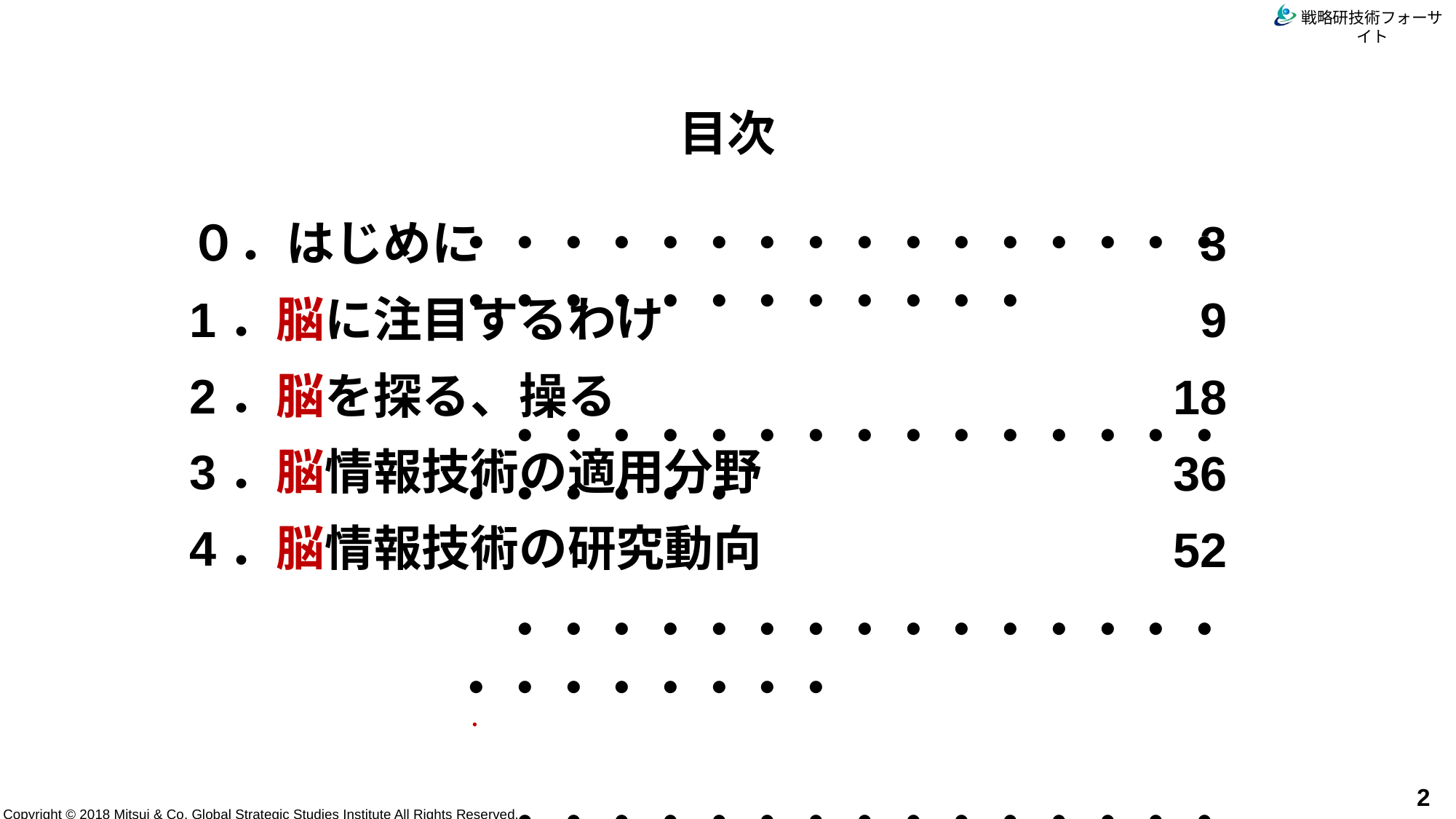

目次
０．はじめに

1．脳に注目するわけ

2．脳を探る、操る

3．脳情報技術の適用分野

4．脳情報技術の研究動向
・・・・・・・・・・・・・・・・・・・・・・・・・・・・

　　　　　　・・・・・・・・・・・・・・・・・・・・・

　　　　・・・・・・・・・・・・・・・・・・・・・・・
　・
　　　　　　　　　　・・・・・・・・・・・・・・・

　　　　　　　　　　・・・・・・・・・・・・・・・
  3

  9

18

36

52
2